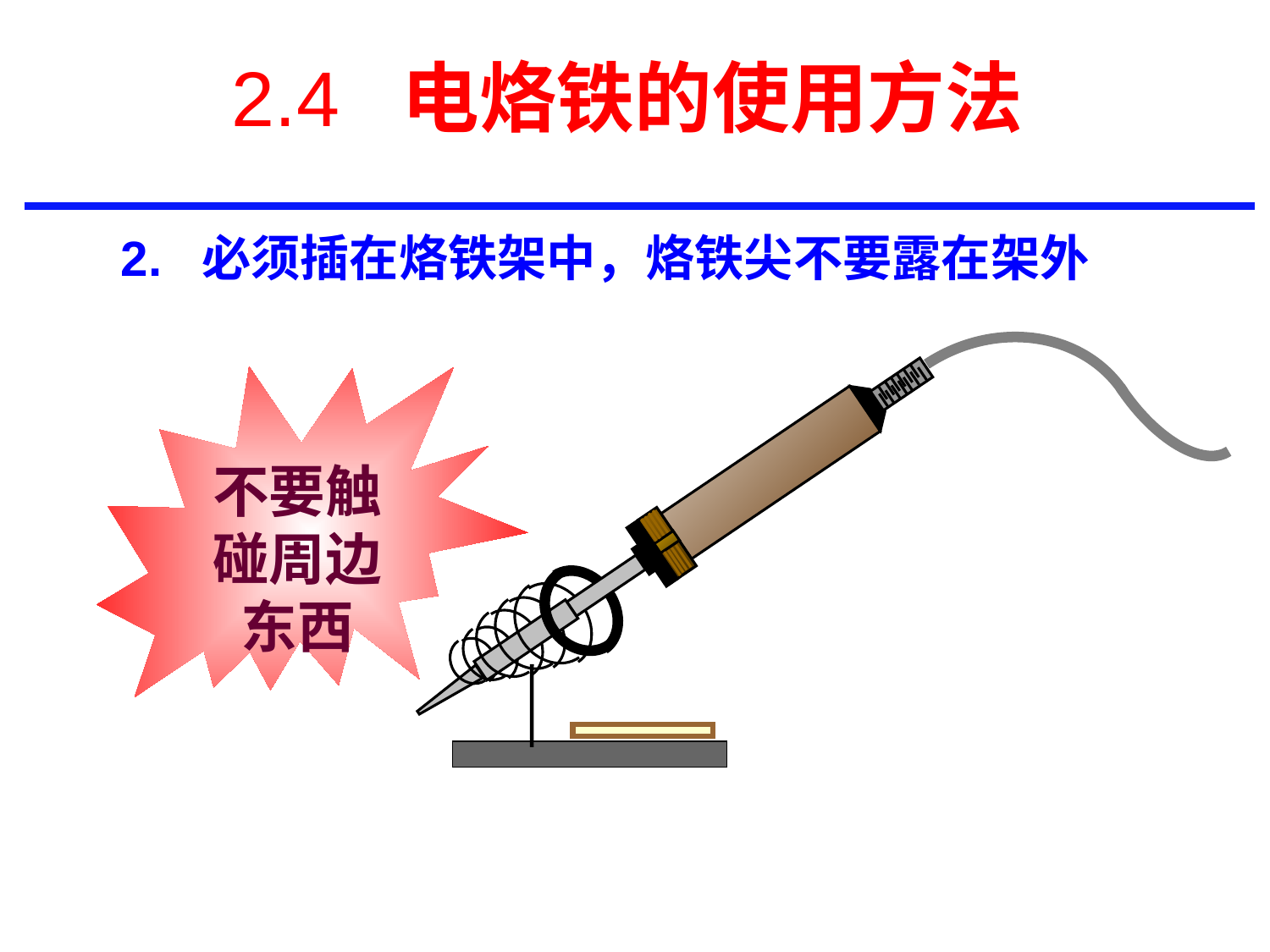

# 2.4  电烙铁的使用方法
2.  必须插在烙铁架中，烙铁尖不要露在架外

不要触碰周边东西